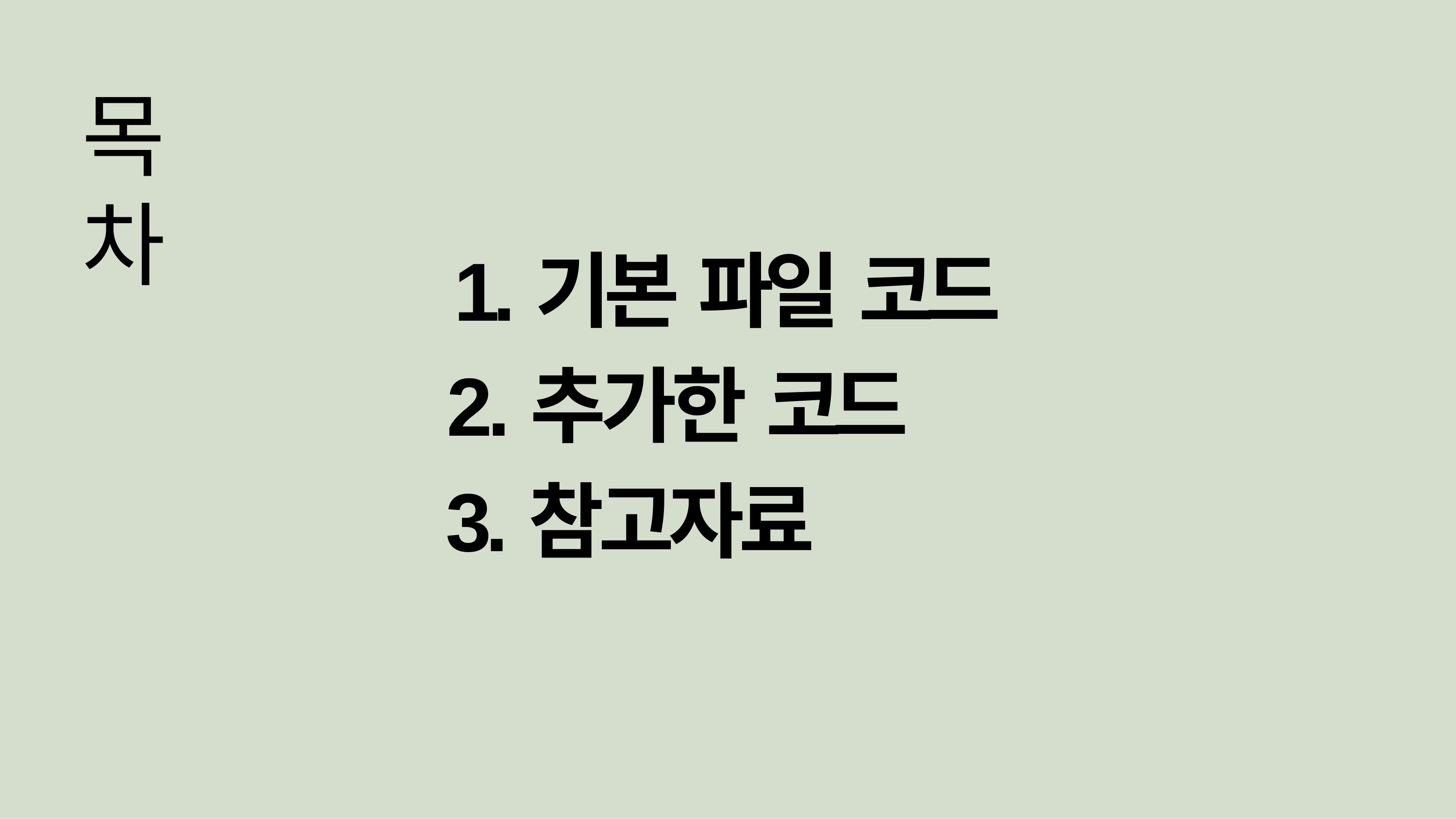

목차
# 1.기본 파일 코드
2.추가한 코드
3.참고자료